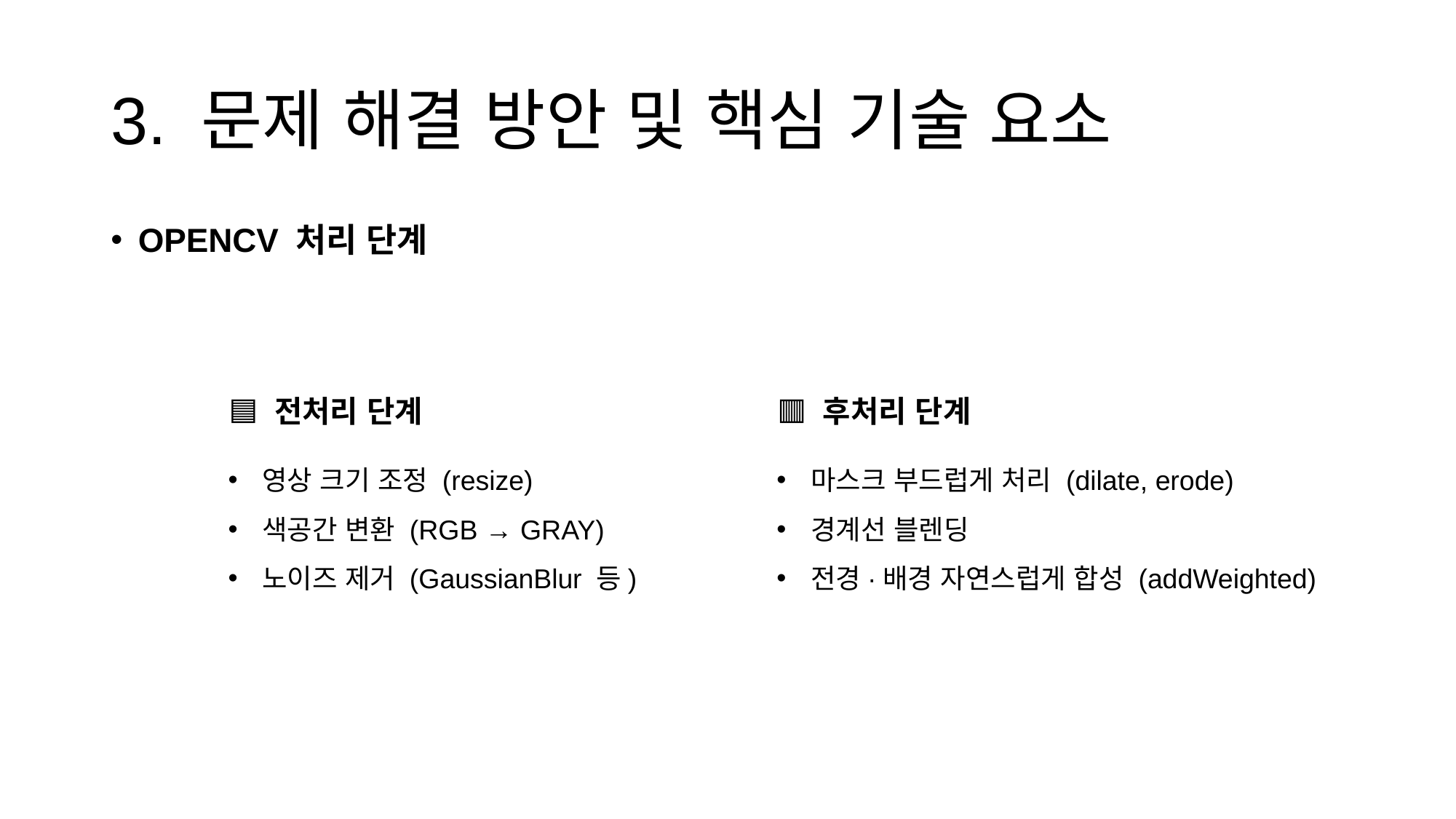

# 3. 문제 해결 방안 및 핵심 기술 요소
OPENCV 처리 단계
🟦 전처리 단계
영상 크기 조정 (resize)
색공간 변환 (RGB → GRAY)
노이즈 제거 (GaussianBlur 등)
🟥 후처리 단계
마스크 부드럽게 처리 (dilate, erode)
경계선 블렌딩
전경·배경 자연스럽게 합성 (addWeighted)